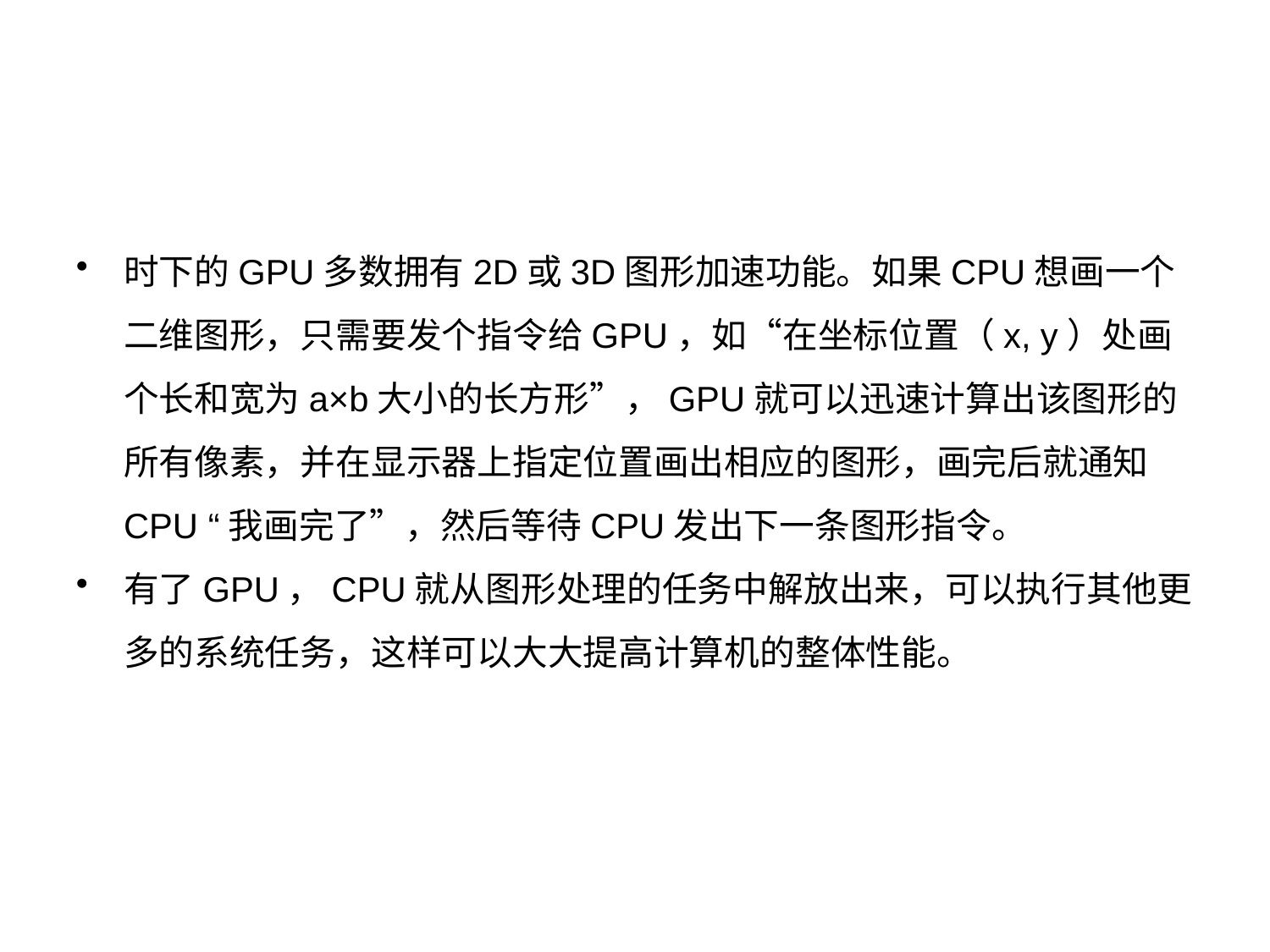

时下的GPU多数拥有2D或3D图形加速功能。如果CPU想画一个二维图形，只需要发个指令给GPU，如“在坐标位置（x, y）处画个长和宽为a×b大小的长方形”，GPU就可以迅速计算出该图形的所有像素，并在显示器上指定位置画出相应的图形，画完后就通知CPU “我画完了”，然后等待CPU发出下一条图形指令。
有了GPU，CPU就从图形处理的任务中解放出来，可以执行其他更多的系统任务，这样可以大大提高计算机的整体性能。